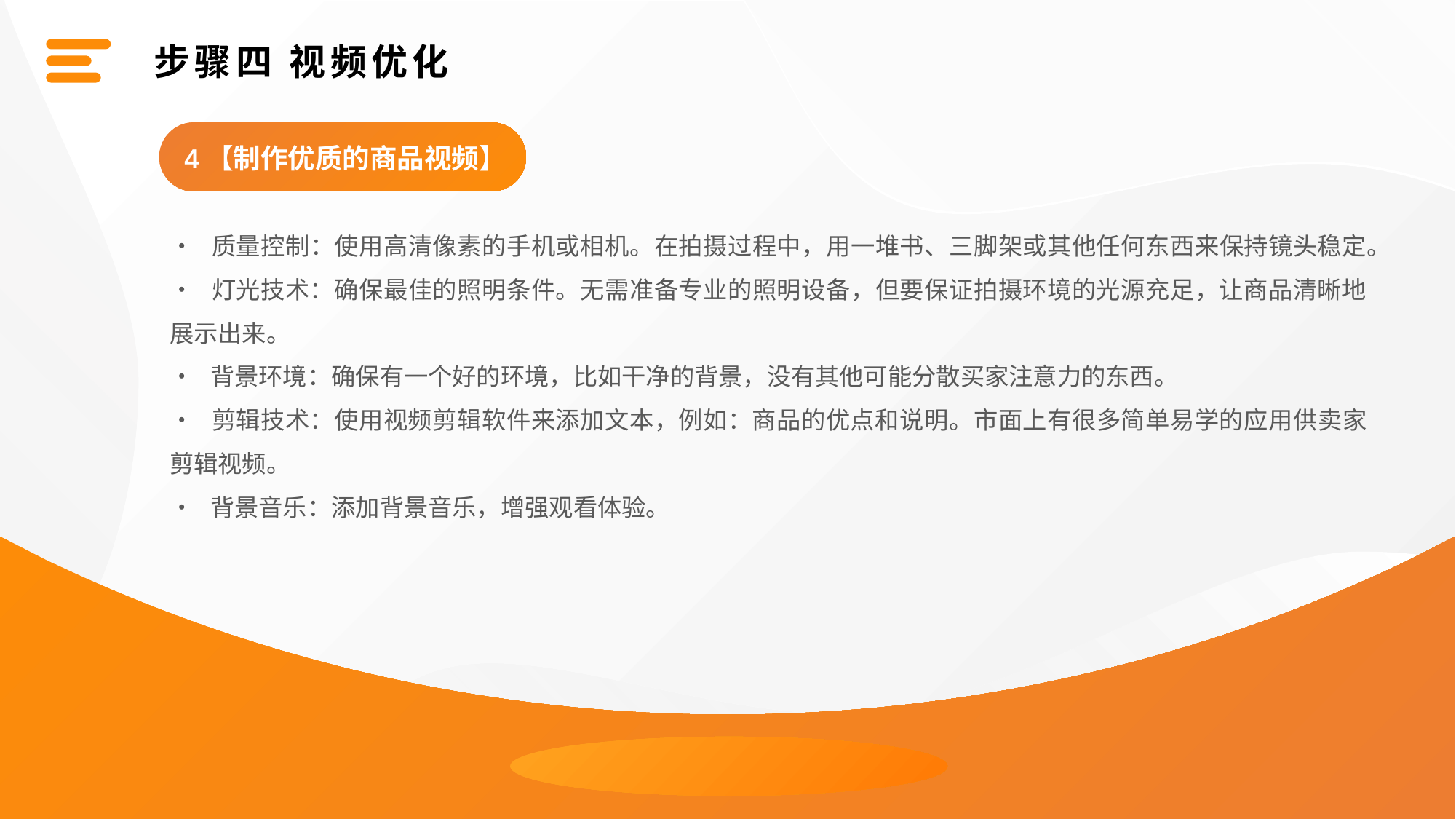

步骤四 视频优化

4【制作优质的商品视频】
•  质量控制：使用高清像素的手机或相机。在拍摄过程中，用一堆书、三脚架或其他任何东西来保持镜头稳定。
•  灯光技术：确保最佳的照明条件。无需准备专业的照明设备，但要保证拍摄环境的光源充足，让商品清晰地展示出来。
•  背景环境：确保有一个好的环境，比如干净的背景，没有其他可能分散买家注意力的东西。
•  剪辑技术：使用视频剪辑软件来添加文本，例如：商品的优点和说明。市面上有很多简单易学的应用供卖家剪辑视频。
•  背景音乐：添加背景音乐，增强观看体验。